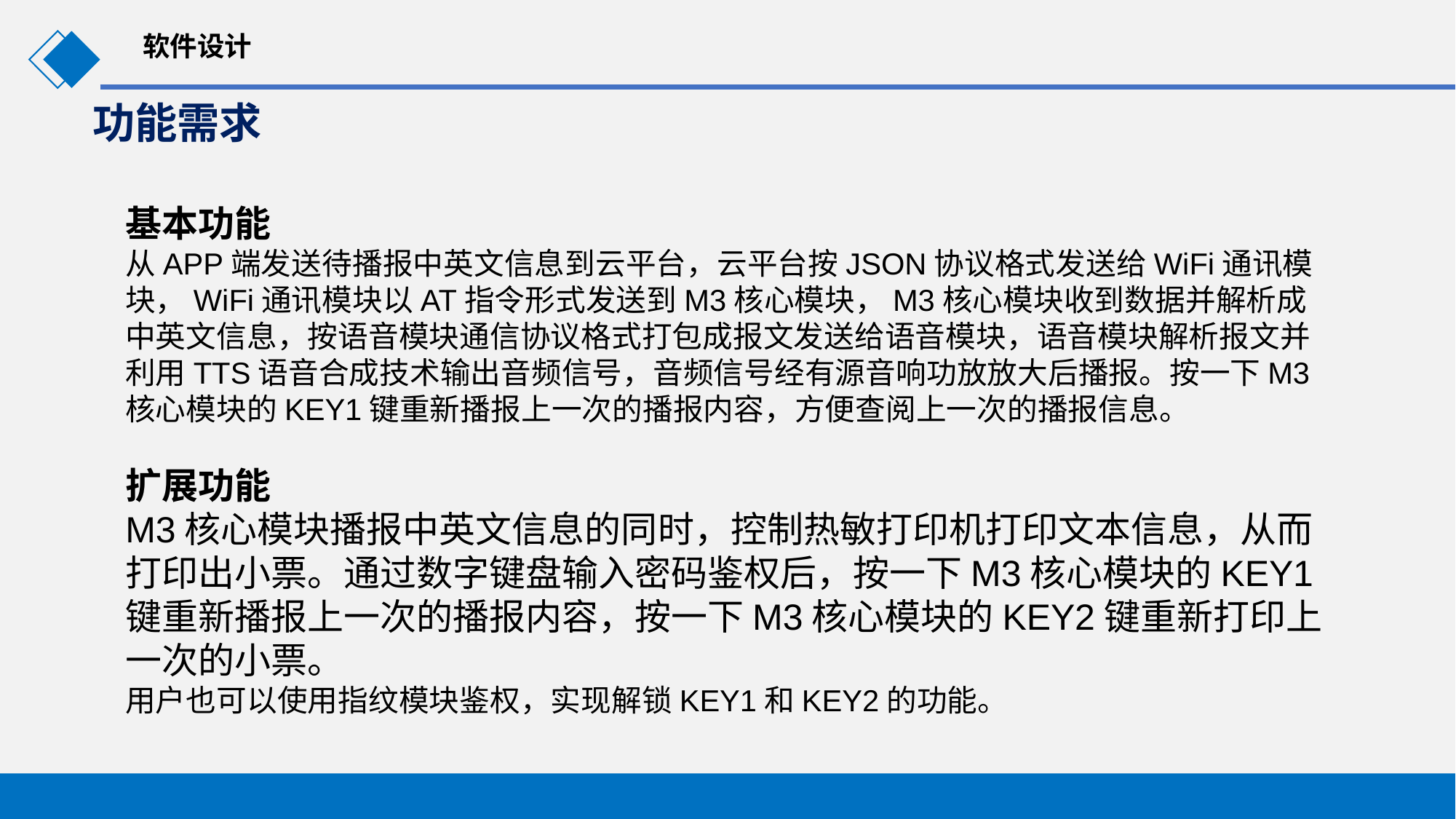

软件设计
功能需求
基本功能
从APP端发送待播报中英文信息到云平台，云平台按JSON协议格式发送给WiFi通讯模块，WiFi通讯模块以AT指令形式发送到M3核心模块，M3核心模块收到数据并解析成中英文信息，按语音模块通信协议格式打包成报文发送给语音模块，语音模块解析报文并利用TTS语音合成技术输出音频信号，音频信号经有源音响功放放大后播报。按一下M3核心模块的KEY1键重新播报上一次的播报内容，方便查阅上一次的播报信息。

扩展功能
M3核心模块播报中英文信息的同时，控制热敏打印机打印文本信息，从而打印出小票。通过数字键盘输入密码鉴权后，按一下M3核心模块的KEY1键重新播报上一次的播报内容，按一下M3核心模块的KEY2键重新打印上一次的小票。
用户也可以使用指纹模块鉴权，实现解锁KEY1和KEY2的功能。